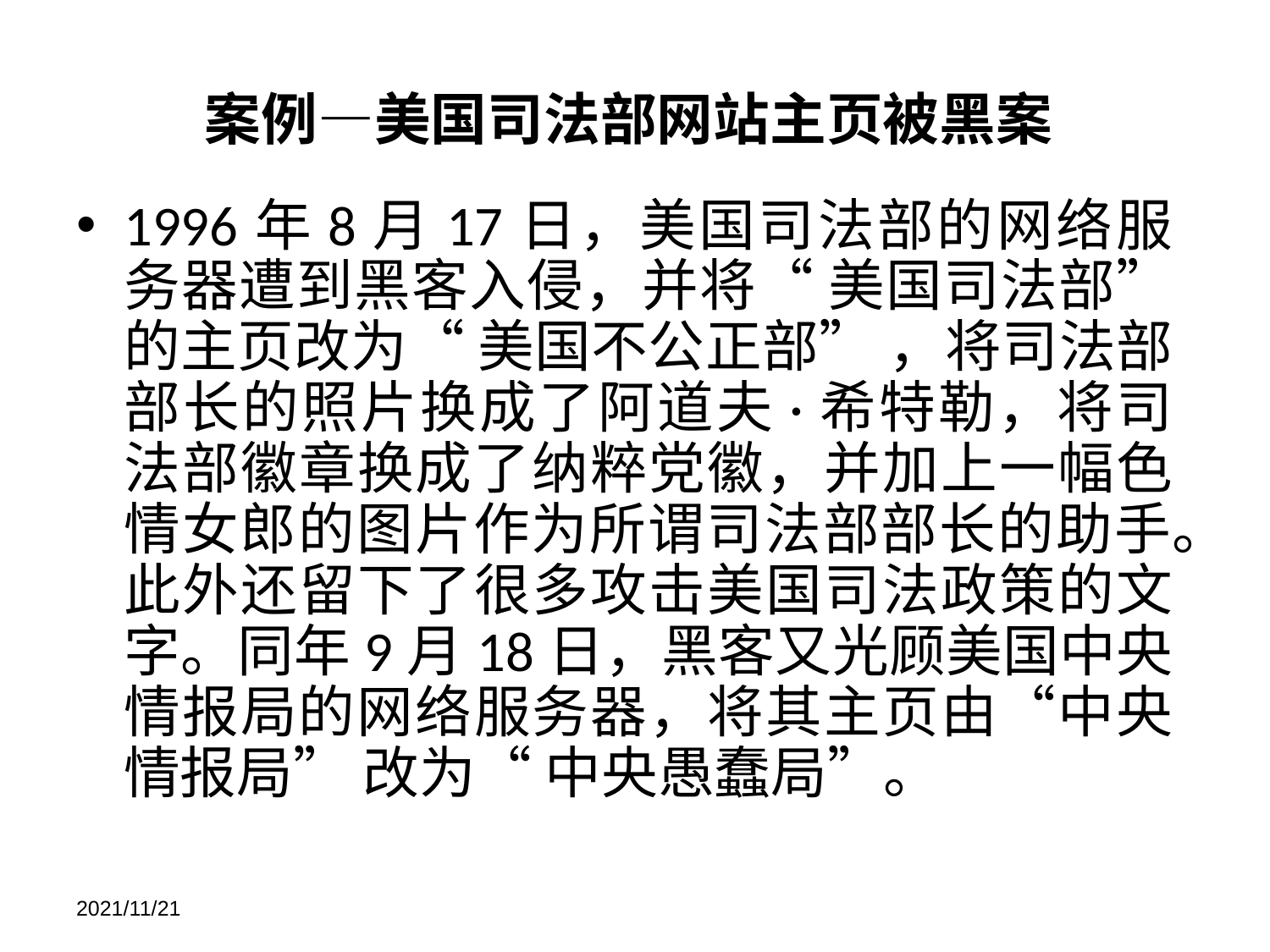

案例—美国司法部网站主页被黑案
1996年8月17日，美国司法部的网络服务器遭到黑客入侵，并将“ 美国司法部” 的主页改为“ 美国不公正部” ，将司法部部长的照片换成了阿道夫·希特勒，将司法部徽章换成了纳粹党徽，并加上一幅色情女郎的图片作为所谓司法部部长的助手。此外还留下了很多攻击美国司法政策的文字。同年9月18日，黑客又光顾美国中央情报局的网络服务器，将其主页由“中央情报局” 改为“ 中央愚蠢局”。
2021/11/21